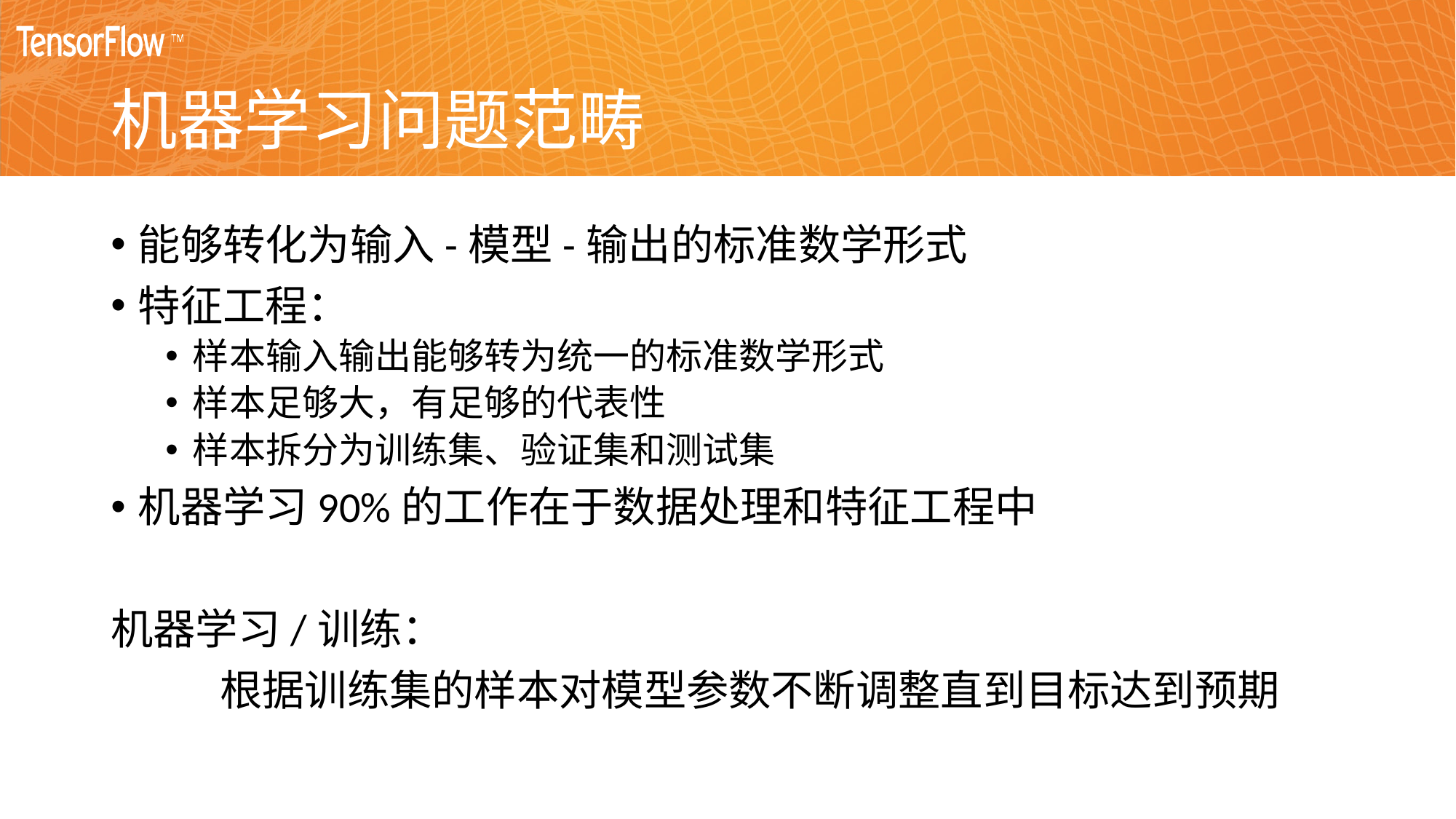

# 机器学习问题范畴
能够转化为输入-模型-输出的标准数学形式
特征工程：
样本输入输出能够转为统一的标准数学形式
样本足够大，有足够的代表性
样本拆分为训练集、验证集和测试集
机器学习90%的工作在于数据处理和特征工程中

机器学习/训练：
	根据训练集的样本对模型参数不断调整直到目标达到预期